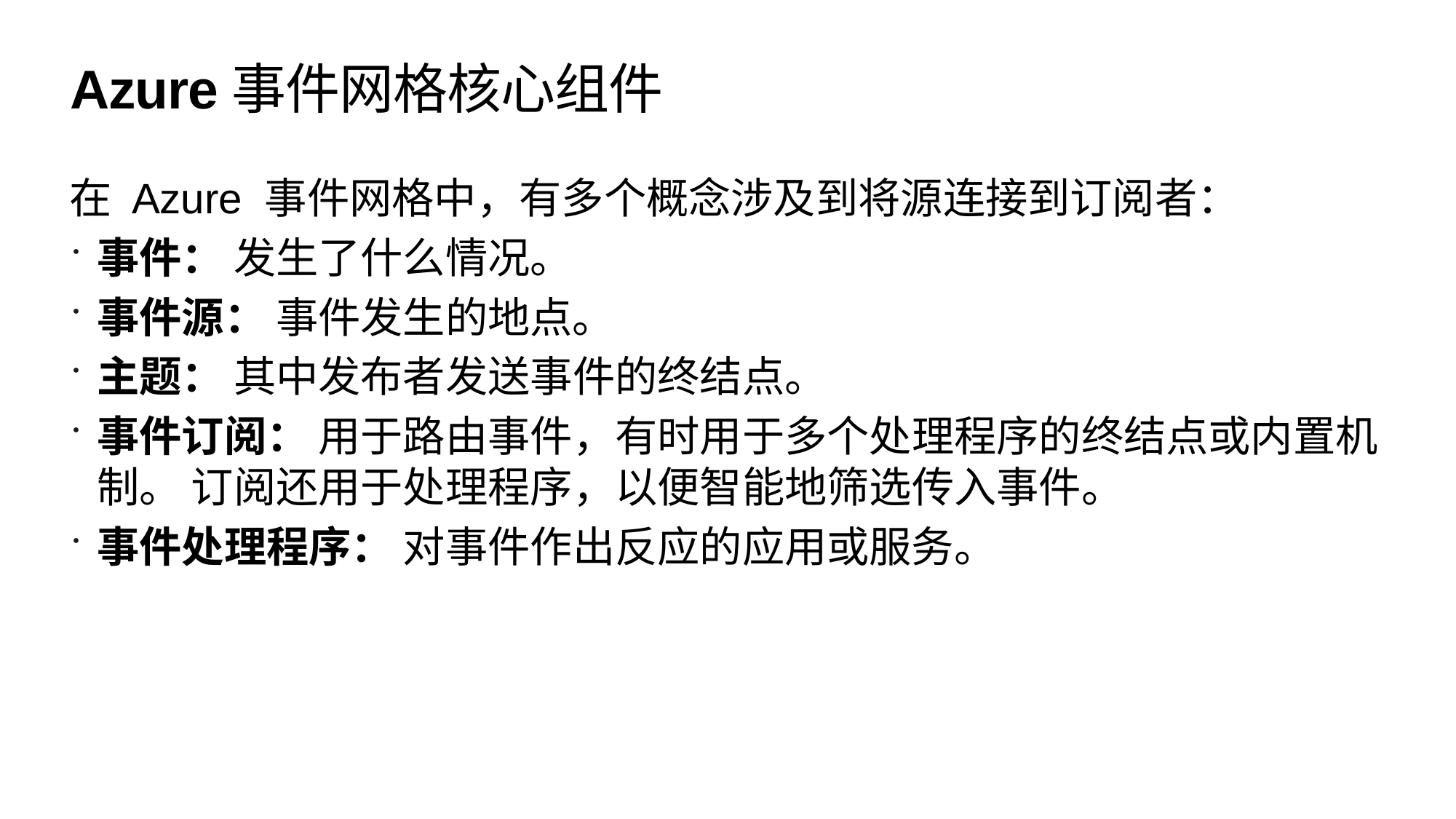

# Azure事件网格核心组件
在 Azure 事件网格中，有多个概念涉及到将源连接到订阅者：
事件： 发生了什么情况。
事件源： 事件发生的地点。
主题： 其中发布者发送事件的终结点。
事件订阅： 用于路由事件，有时用于多个处理程序的终结点或内置机制。 订阅还用于处理程序，以便智能地筛选传入事件。
事件处理程序： 对事件作出反应的应用或服务。